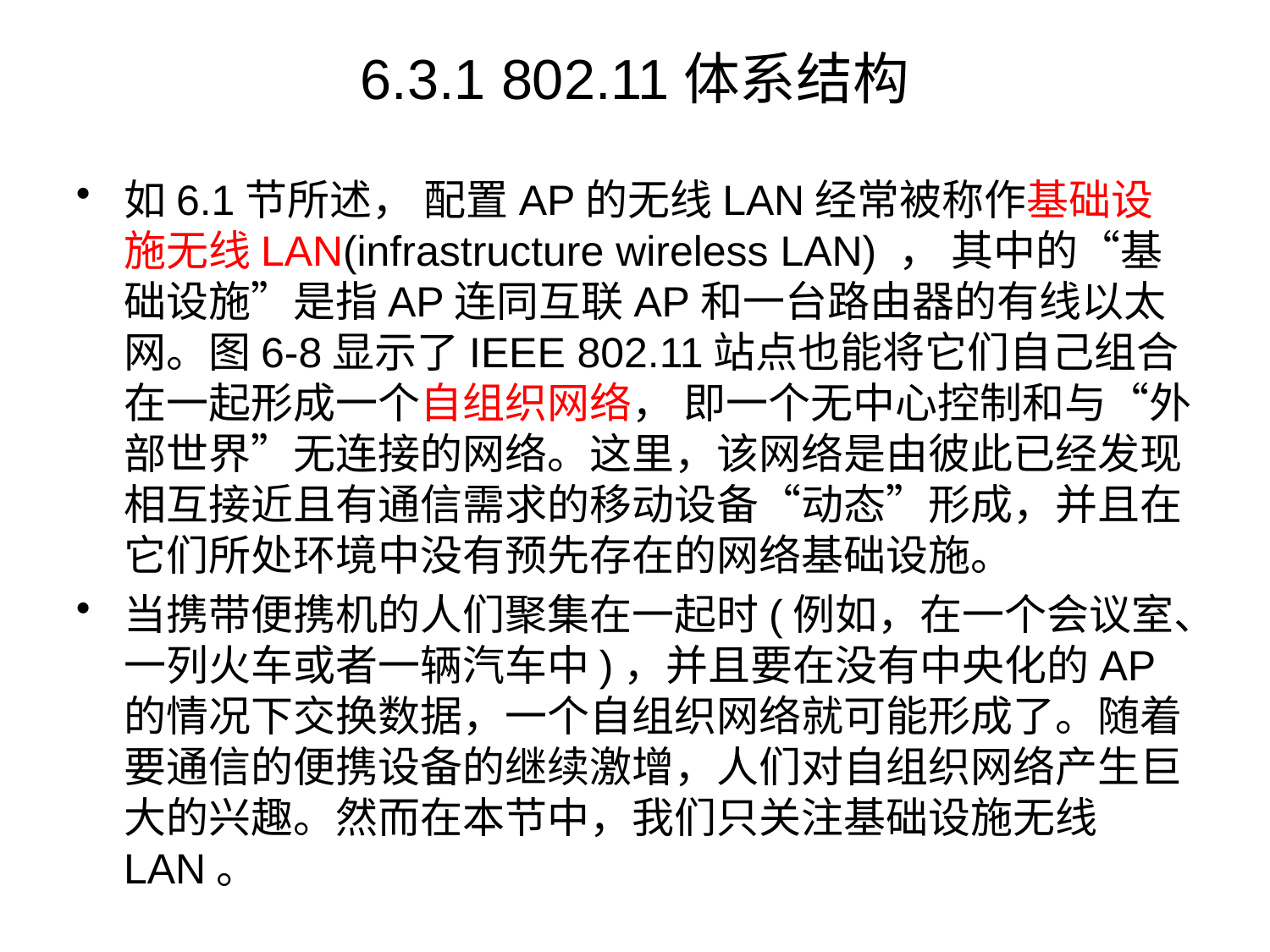

# 6.3.1 802.11体系结构
如6.1节所述， 配置AP的无线LAN经常被称作基础设施无线LAN(infrastructure wireless LAN) ， 其中的“基础设施”是指AP连同互联AP和一台路由器的有线以太网。图6-8显示了IEEE 802.11站点也能将它们自己组合在一起形成一个自组织网络， 即一个无中心控制和与“外部世界”无连接的网络。这里，该网络是由彼此已经发现相互接近且有通信需求的移动设备“动态”形成，并且在它们所处环境中没有预先存在的网络基础设施。
当携带便携机的人们聚集在一起时(例如，在一个会议室、一列火车或者一辆汽车中)，并且要在没有中央化的AP的情况下交换数据，一个自组织网络就可能形成了。随着要通信的便携设备的继续激增，人们对自组织网络产生巨大的兴趣。然而在本节中，我们只关注基础设施无线LAN。